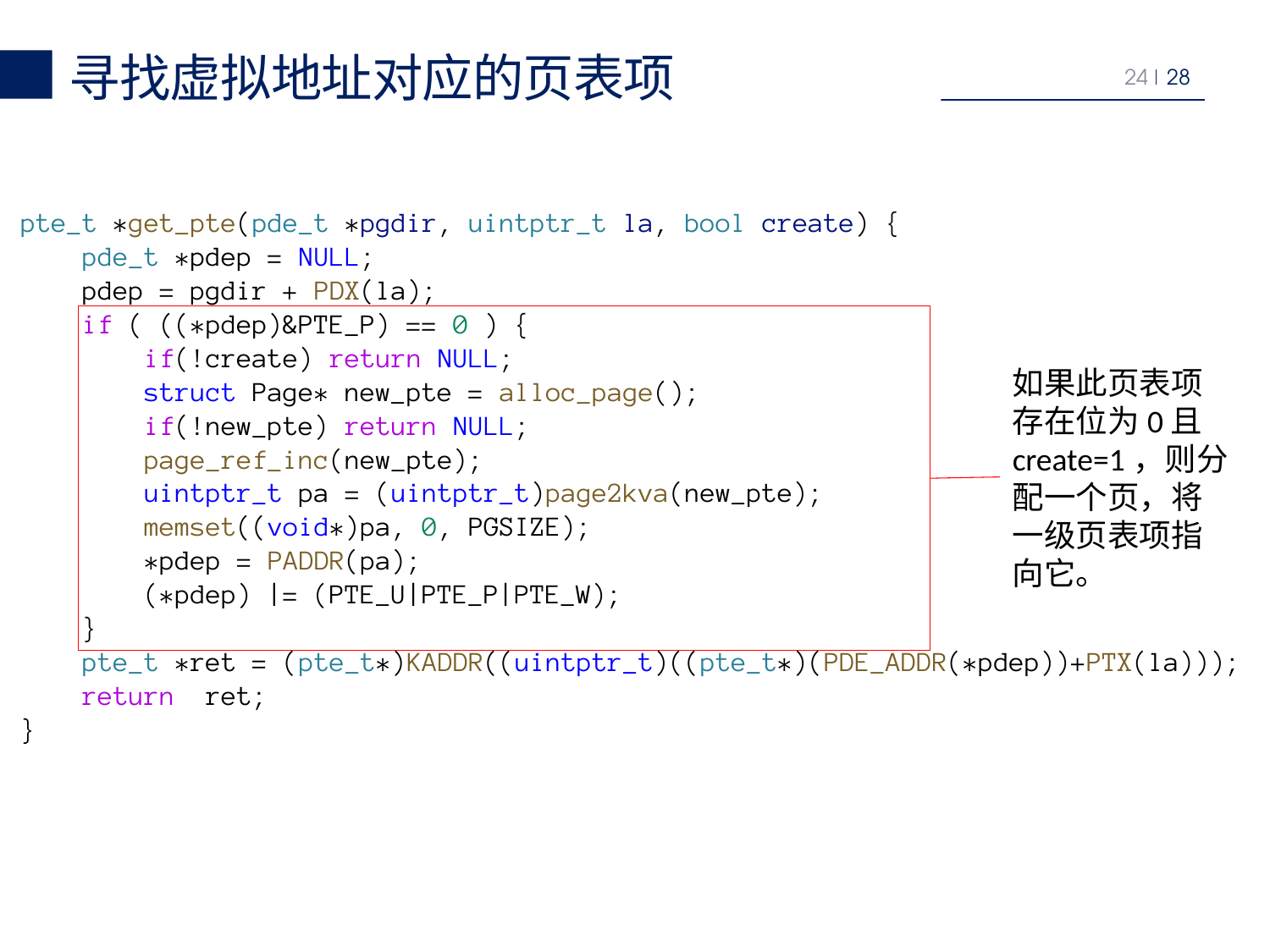

寻找虚拟地址对应的页表项

24
pte_t *get_pte(pde_t *pgdir, uintptr_t la, bool create) {
    pde_t *pdep = NULL;
    pdep = pgdir + PDX(la);
    if ( ((*pdep)&PTE_P) == 0 ) {
        if(!create) return NULL;
        struct Page* new_pte = alloc_page();
        if(!new_pte) return NULL;
        page_ref_inc(new_pte);
        uintptr_t pa = (uintptr_t)page2kva(new_pte);
        memset((void*)pa, 0, PGSIZE);
        *pdep = PADDR(pa);
        (*pdep) |= (PTE_U|PTE_P|PTE_W);
    }
    pte_t *ret = (pte_t*)KADDR((uintptr_t)((pte_t*)(PDE_ADDR(*pdep))+PTX(la)));
    return  ret;
}

如果此页表项存在位为0且create=1，则分配一个页，将一级页表项指向它。